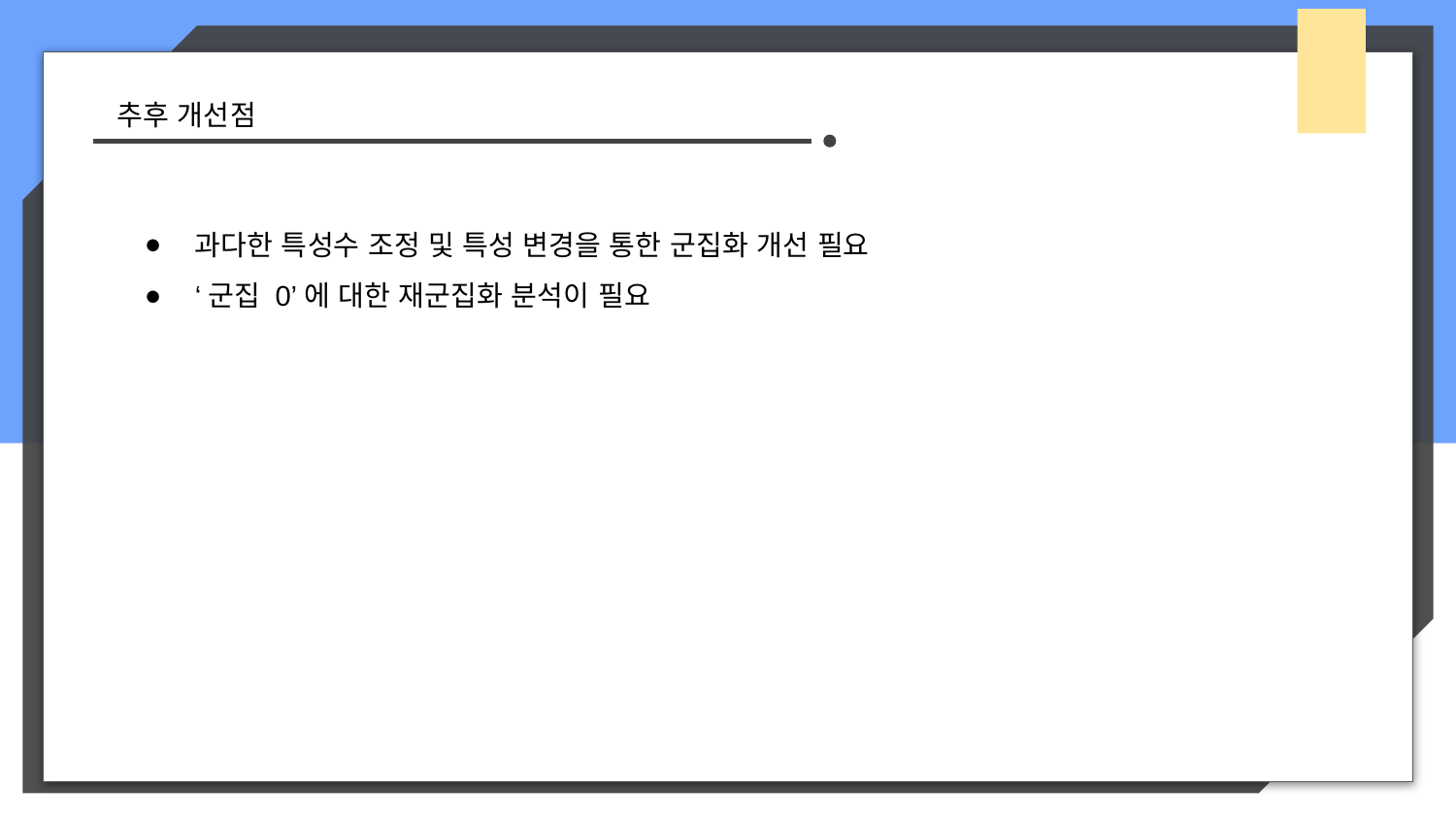

추후 개선점
과다한 특성수 조정 및 특성 변경을 통한 군집화 개선 필요
‘군집 0’에 대한 재군집화 분석이 필요